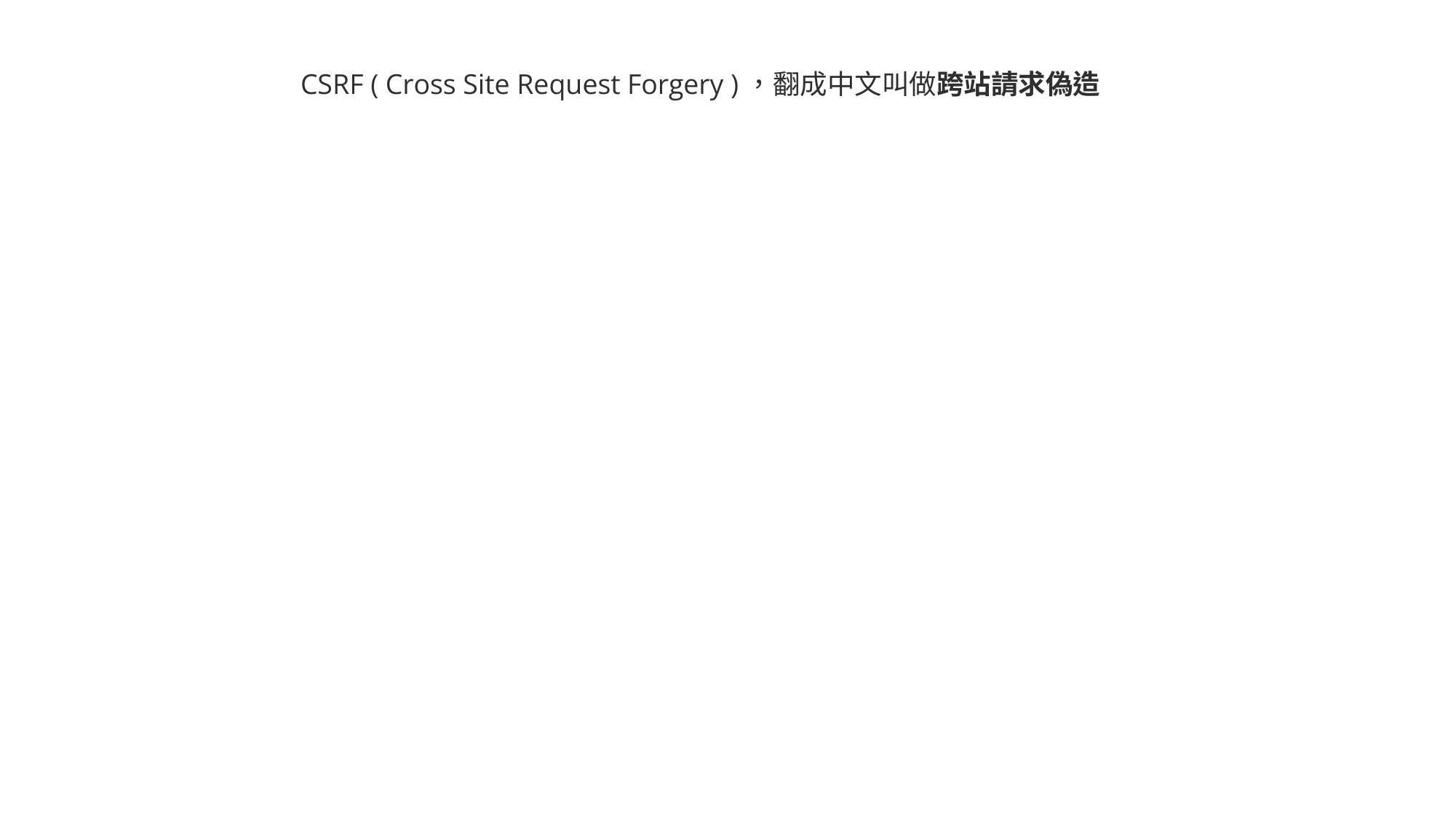

CSRF ( Cross Site Request Forgery )，翻成中文叫做跨站請求偽造